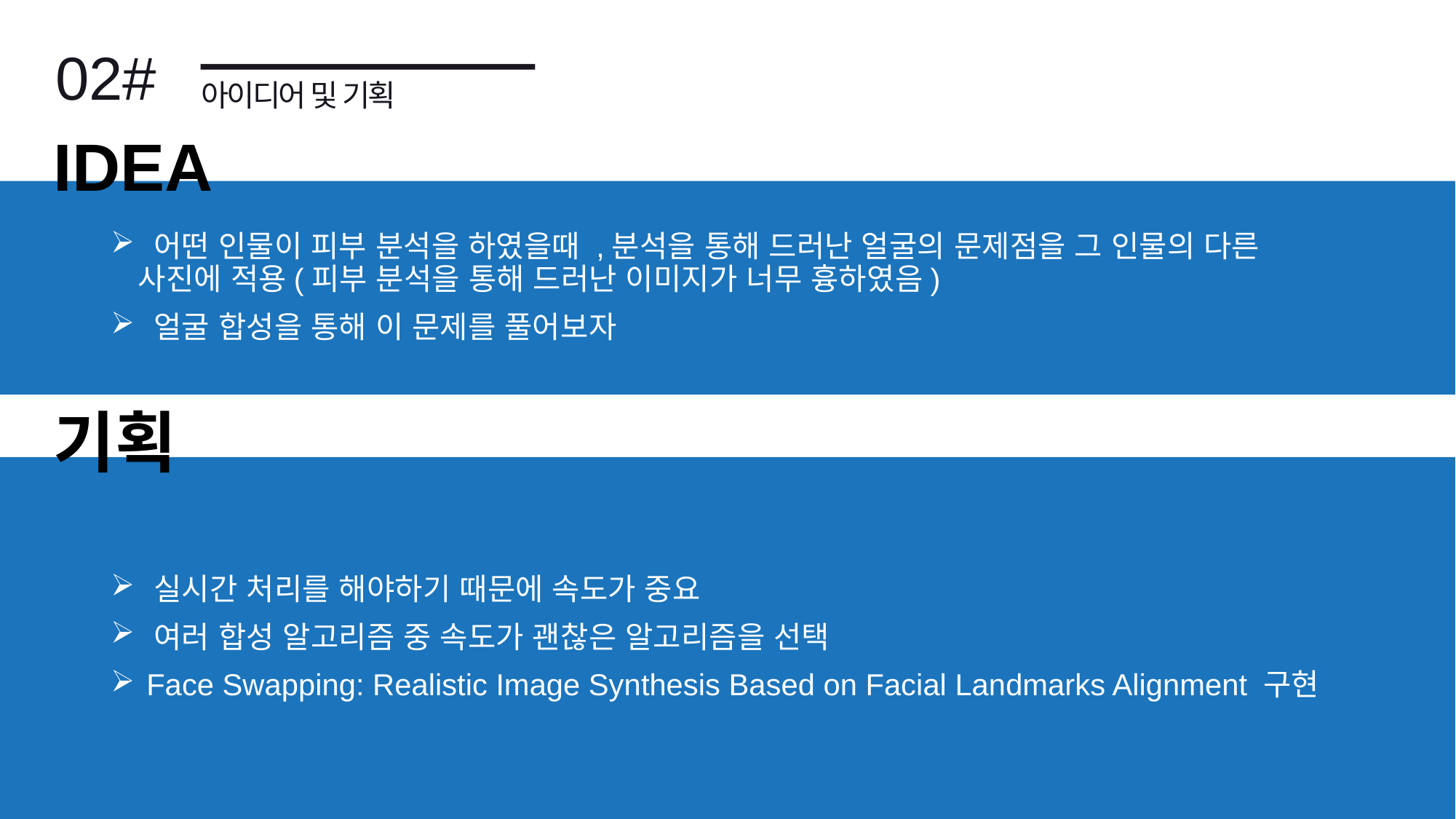

02#

아이디어 및 기획
IDEA
 어떤 인물이 피부 분석을 하였을때 ,분석을 통해 드러난 얼굴의 문제점을 그 인물의 다른 사진에 적용(피부 분석을 통해 드러난 이미지가 너무 흉하였음)
 얼굴 합성을 통해 이 문제를 풀어보자

기획

 실시간 처리를 해야하기 때문에 속도가 중요
 여러 합성 알고리즘 중 속도가 괜찮은 알고리즘을 선택
 Face Swapping: Realistic Image Synthesis Based on Facial Landmarks Alignment 구현